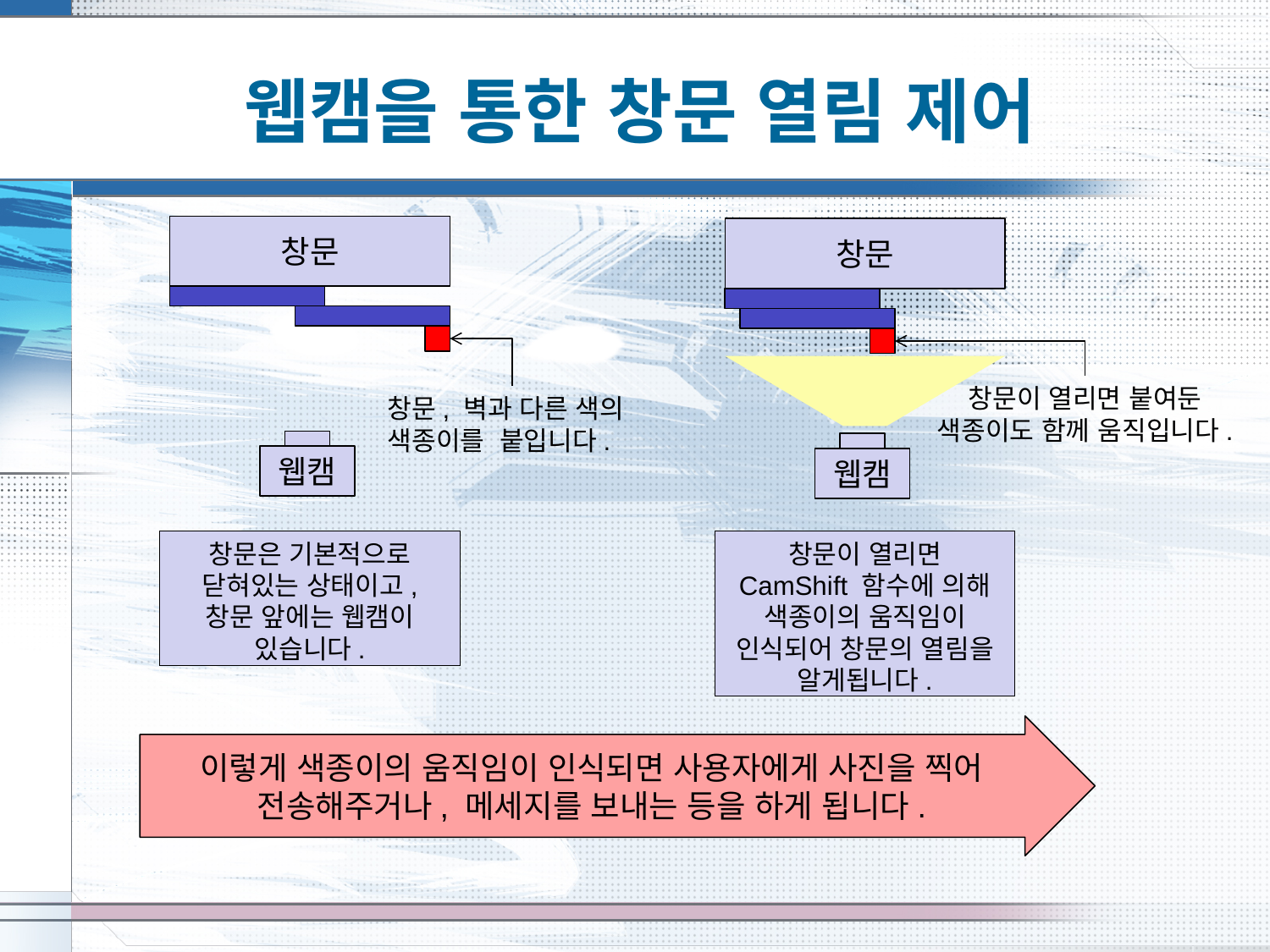

# 웹캠을 통한 창문 열림 제어
창문
창문

창문이 열리면 붙여둔 색종이도 함께 움직입니다.
창문, 벽과 다른 색의 색종이를  붙입니다.

웹캠
웹캠
창문은 기본적으로 닫혀있는 상태이고, 창문 앞에는 웹캠이 있습니다.
창문이 열리면
CamShift 함수에 의해
색종이의 움직임이 인식되어 창문의 열림을 알게됩니다.
이렇게 색종이의 움직임이 인식되면 사용자에게 사진을 찍어 전송해주거나, 메세지를 보내는 등을 하게 됩니다.